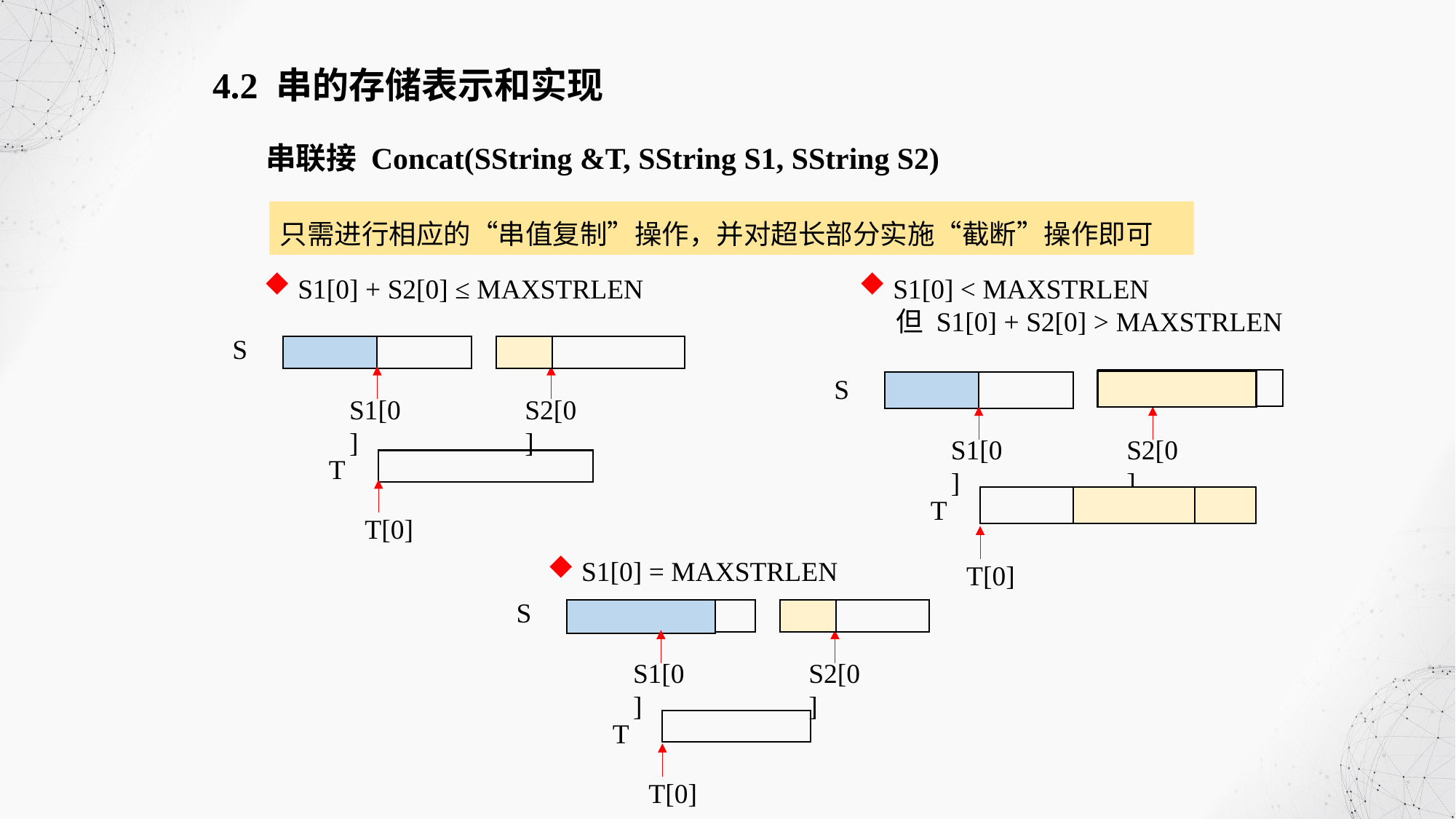

4.2 串的存储表示和实现
串联接 Concat(SString &T, SString S1, SString S2)
只需进行相应的“串值复制”操作，并对超长部分实施“截断”操作即可
S1[0] + S2[0] ≤ MAXSTRLEN
S1[0] < MAXSTRLEN
     但 S1[0] + S2[0] > MAXSTRLEN

S

S

S1[0]
S2[0]
S1[0]
S2[0]
T

T[0]

T
T[0]
S1[0] = MAXSTRLEN

S

S1[0]
S2[0]

T
T[0]